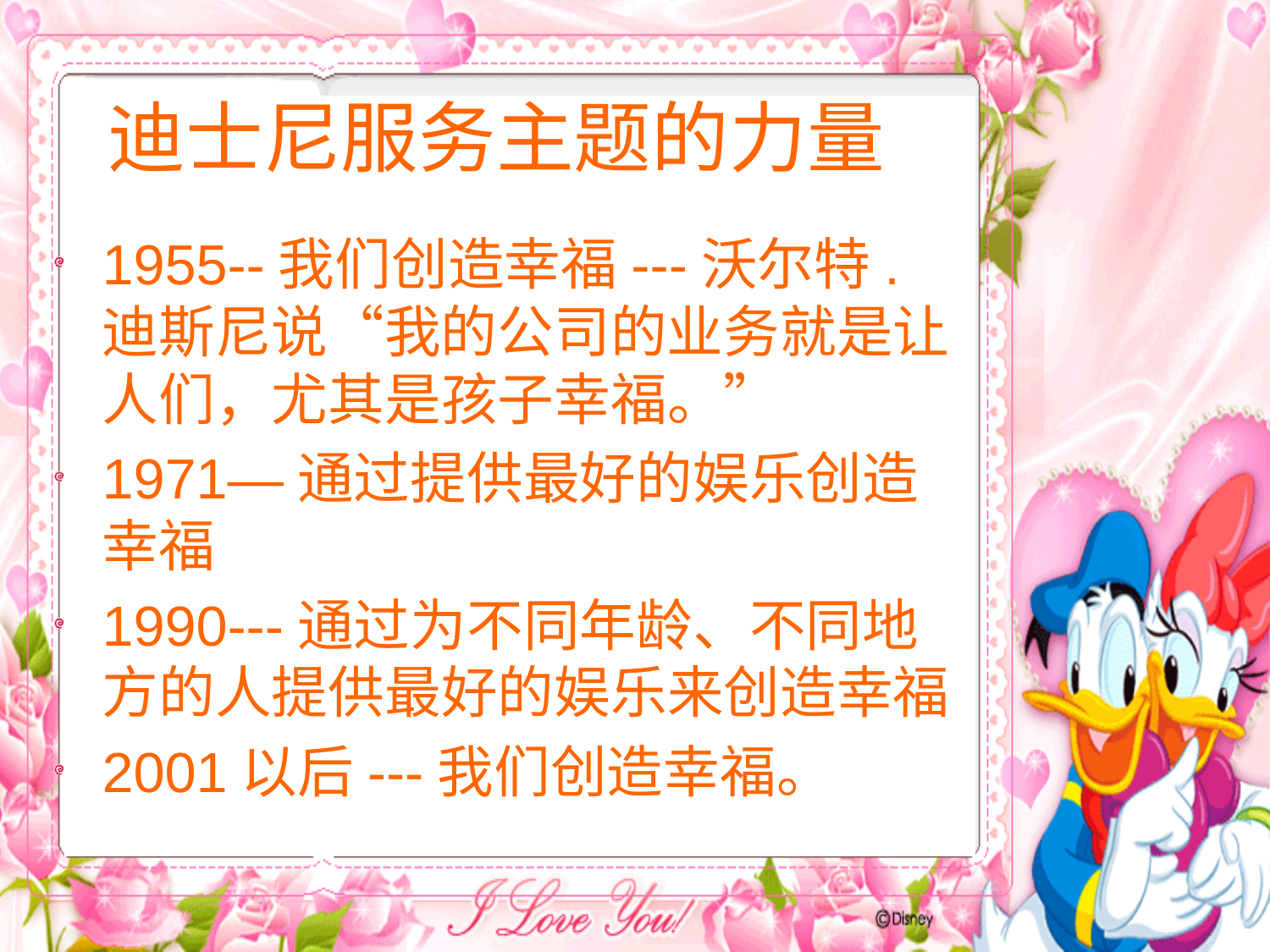

# 迪士尼服务主题的力量

1955--我们创造幸福---沃尔特.迪斯尼说“我的公司的业务就是让人们，尤其是孩子幸福。”
1971—通过提供最好的娱乐创造幸福
1990---通过为不同年龄、不同地方的人提供最好的娱乐来创造幸福
2001以后---我们创造幸福。